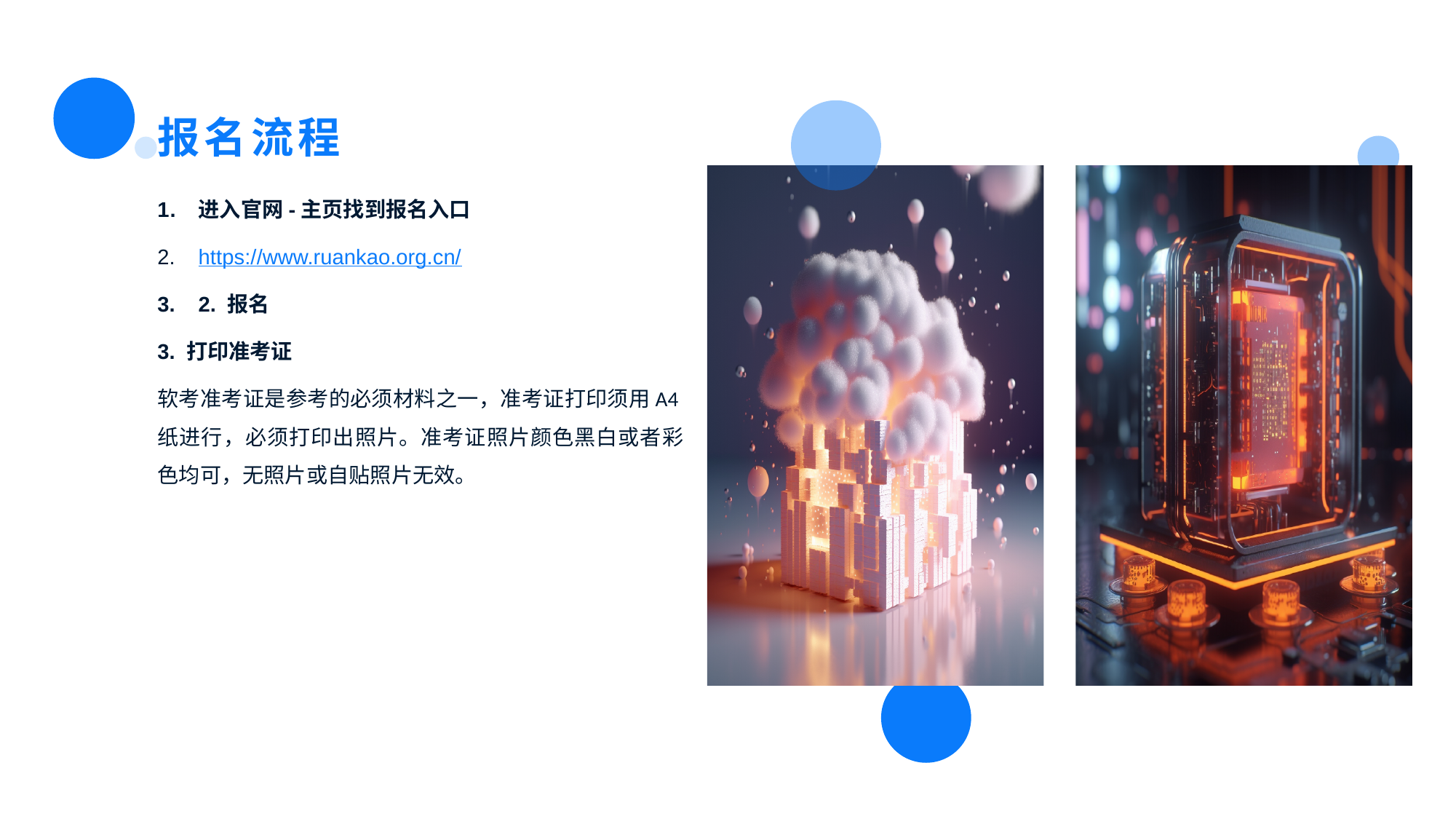

报名流程

进入官网-主页找到报名入口
https://www.ruankao.org.cn/
2. 报名
3. 打印准考证
软考准考证是参考的必须材料之一，准考证打印须用A4纸进行，必须打印出照片。准考证照片颜色黑白或者彩色均可，无照片或自贴照片无效。